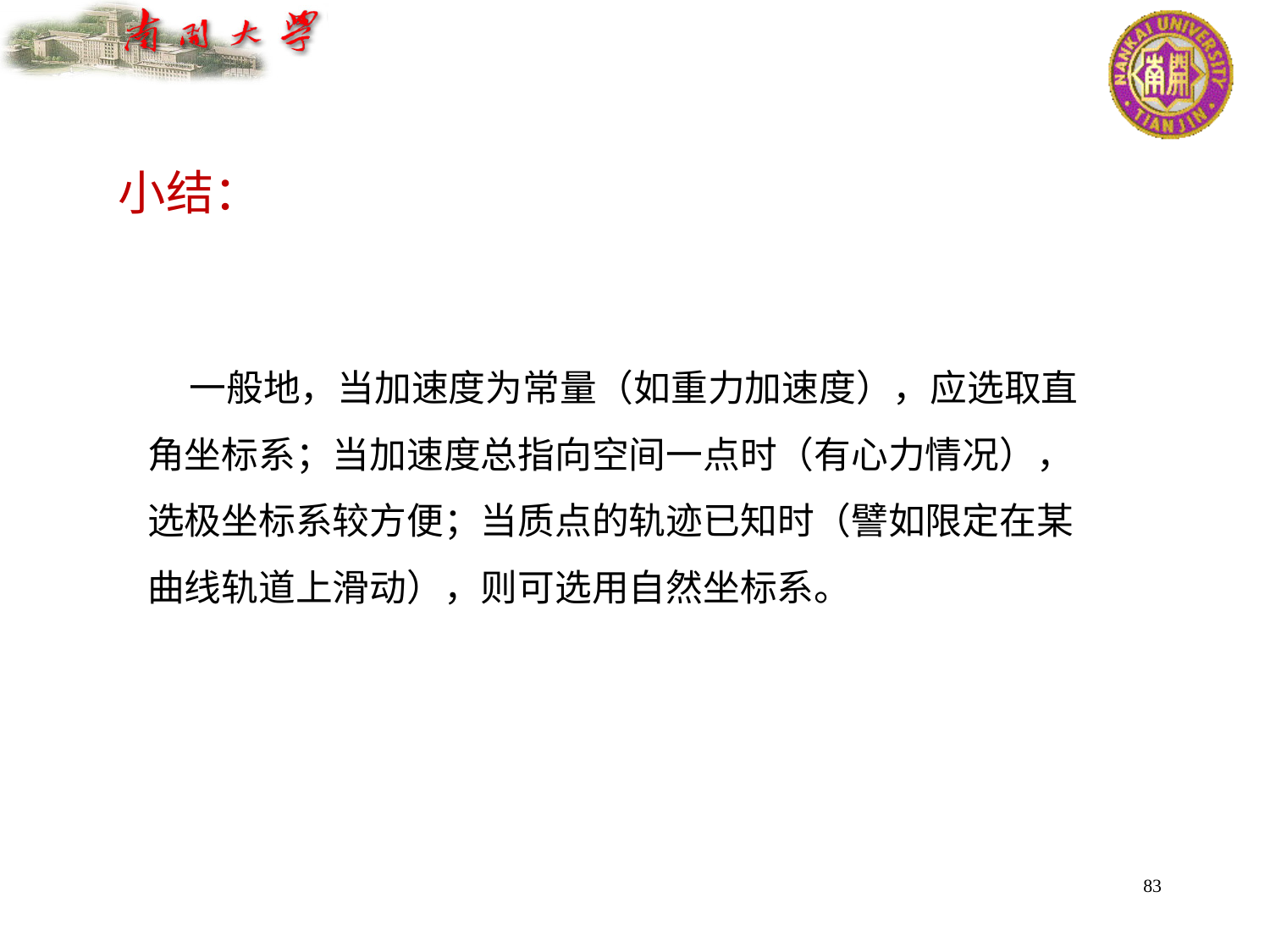

小结：
    一般地，当加速度为常量（如重力加速度），应选取直角坐标系；当加速度总指向空间一点时（有心力情况），选极坐标系较方便；当质点的轨迹已知时（譬如限定在某曲线轨道上滑动），则可选用自然坐标系。
83